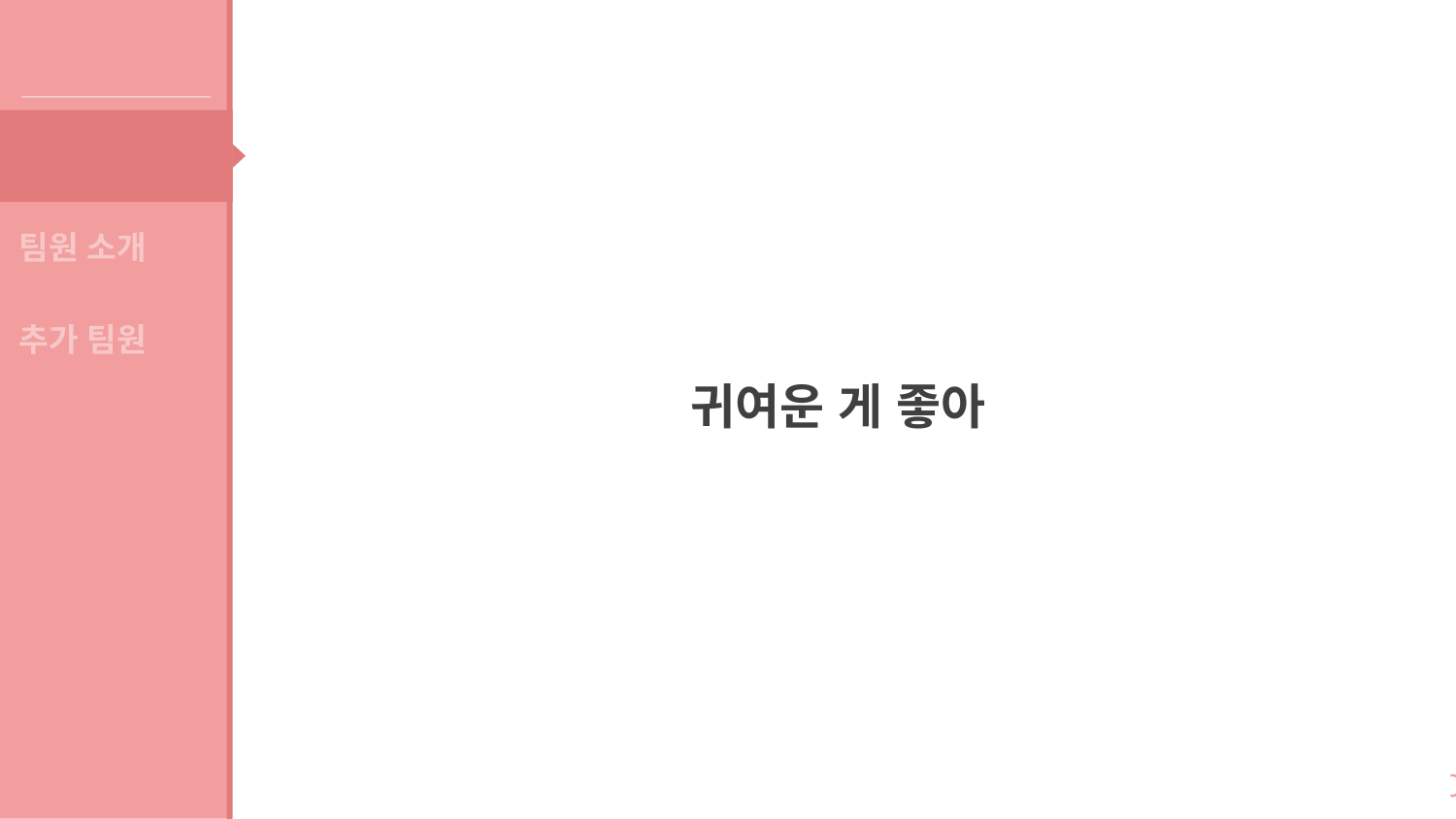

팀 소개

팀 소개

팀원 소개

추가 팀원
귀여운 게 좋아